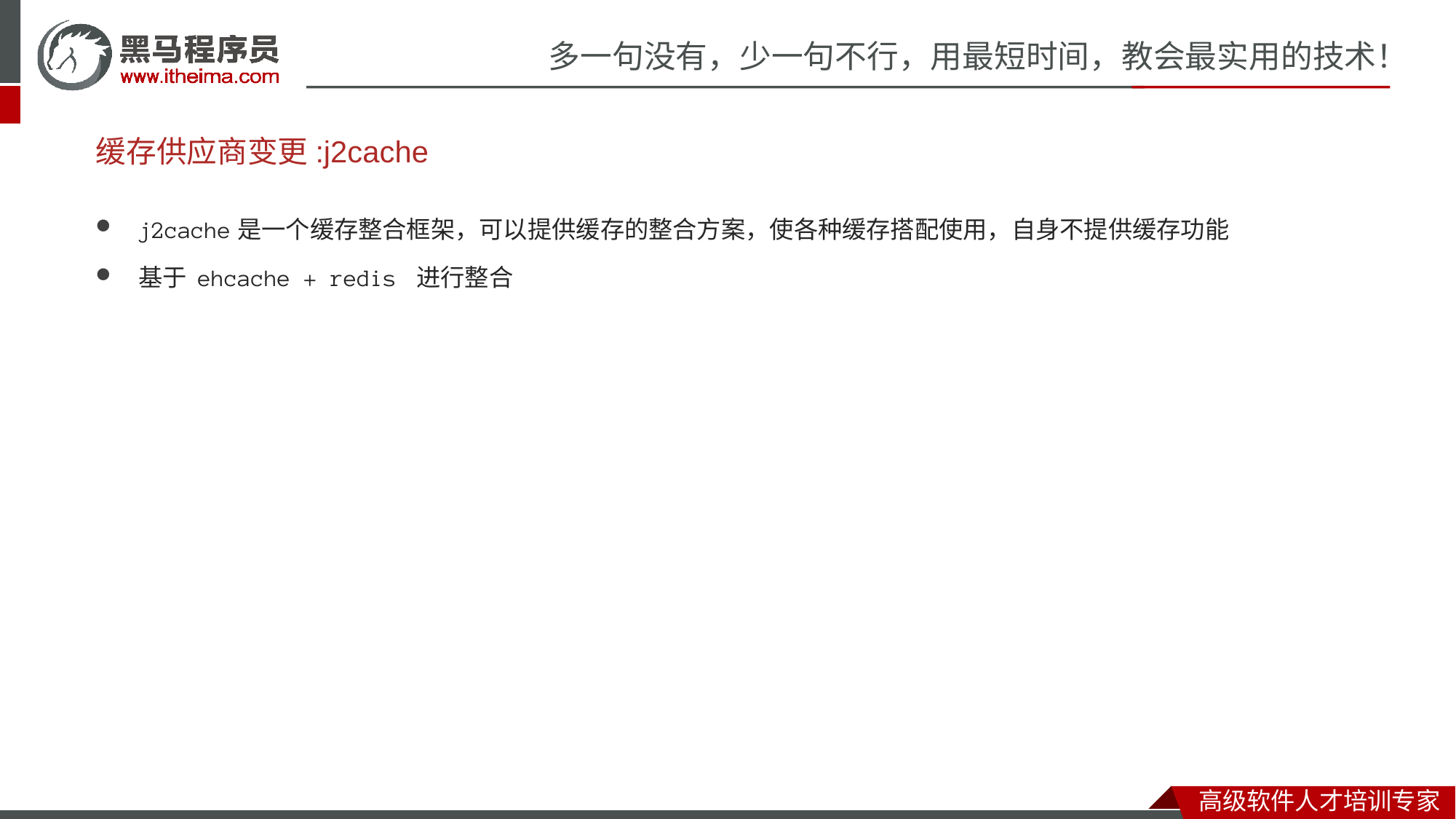

# 缓存供应商变更:j2cache
j2cache是一个缓存整合框架，可以提供缓存的整合方案，使各种缓存搭配使用，自身不提供缓存功能
基于 ehcache + redis 进行整合